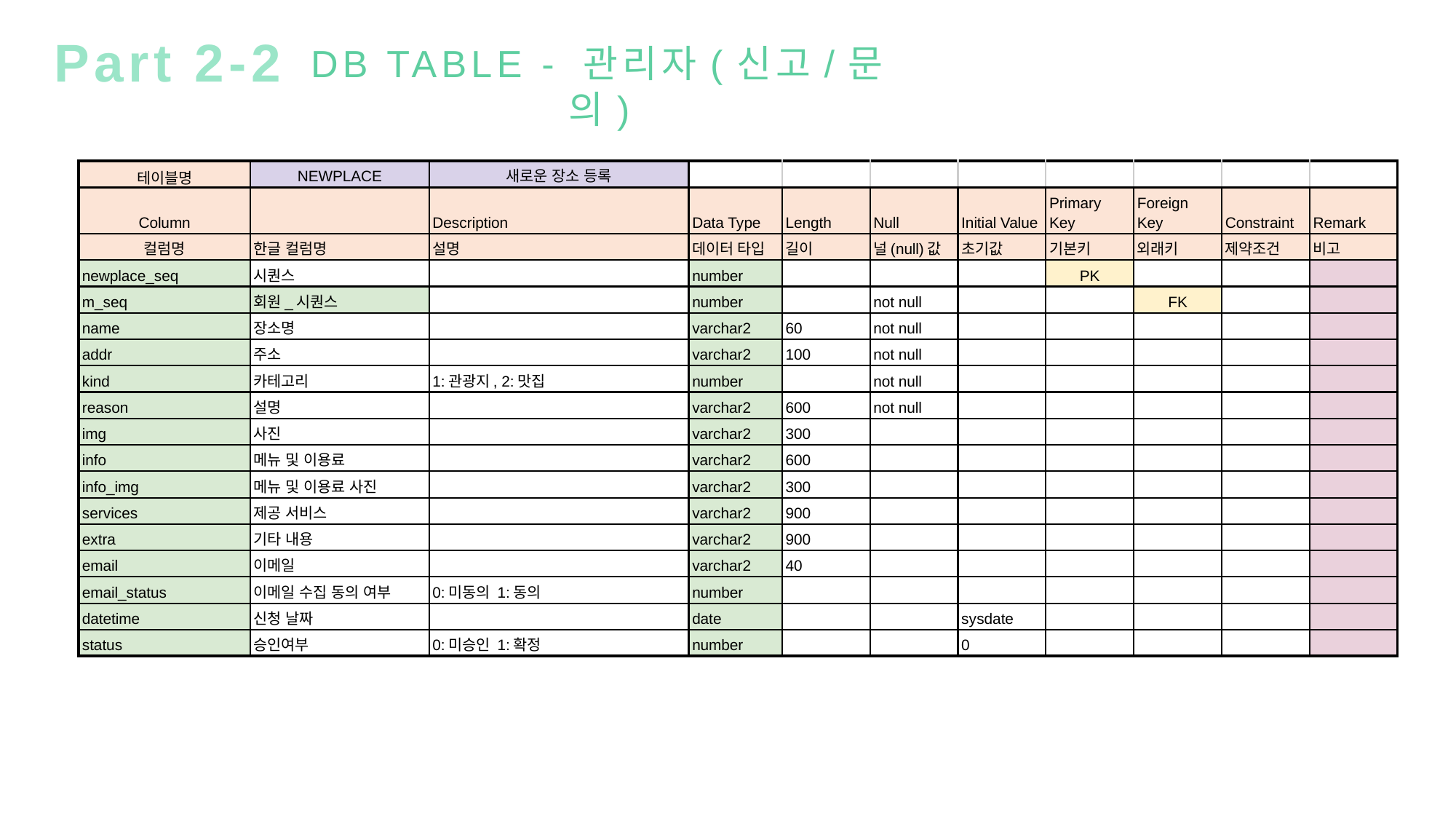

Part 2-2
DB TABLE - 관리자(신고/문의)
| 테이블명 | NEWPLACE | 새로운 장소 등록 |  |  |  |  |  |  |  |  |
| --- | --- | --- | --- | --- | --- | --- | --- | --- | --- | --- |
| Column |  | Description | Data Type | Length | Null | Initial Value | Primary Key | Foreign Key | Constraint | Remark |
| 컬럼명 | 한글 컬럼명 | 설명 | 데이터 타입 | 길이 | 널(null)값 | 초기값 | 기본키 | 외래키 | 제약조건 | 비고 |
| newplace\_seq | 시퀀스 |  | number |  |  |  | PK |  |  |  |
| m\_seq | 회원\_시퀀스 |  | number |  | not null |  |  | FK |  |  |
| name | 장소명 |  | varchar2 | 60 | not null |  |  |  |  |  |
| addr | 주소 |  | varchar2 | 100 | not null |  |  |  |  |  |
| kind | 카테고리 | 1:관광지, 2:맛집 | number |  | not null |  |  |  |  |  |
| reason | 설명 |  | varchar2 | 600 | not null |  |  |  |  |  |
| img | 사진 |  | varchar2 | 300 |  |  |  |  |  |  |
| info | 메뉴 및 이용료 |  | varchar2 | 600 |  |  |  |  |  |  |
| info\_img | 메뉴 및 이용료 사진 |  | varchar2 | 300 |  |  |  |  |  |  |
| services | 제공 서비스 |  | varchar2 | 900 |  |  |  |  |  |  |
| extra | 기타 내용 |  | varchar2 | 900 |  |  |  |  |  |  |
| email | 이메일 |  | varchar2 | 40 |  |  |  |  |  |  |
| email\_status | 이메일 수집 동의 여부 | 0:미동의 1:동의 | number |  |  |  |  |  |  |  |
| datetime | 신청 날짜 |  | date |  |  | sysdate |  |  |  |  |
| status | 승인여부 | 0:미승인 1:확정 | number |  |  | 0 |  |  |  |  |